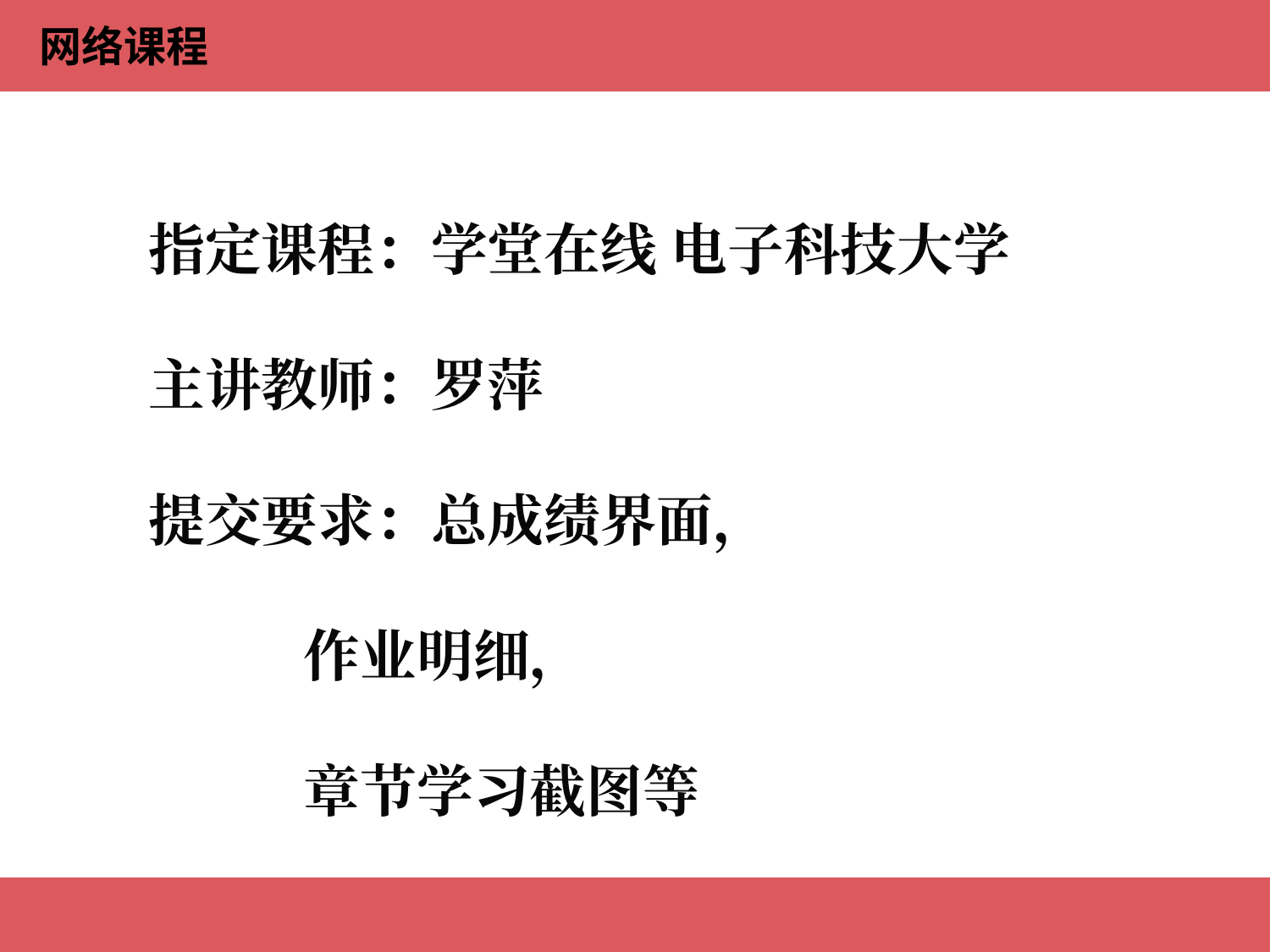

网络课程
指定课程：学堂在线 电子科技大学
主讲教师：罗萍
提交要求：总成绩界面，
          作业明细，
          章节学习截图等